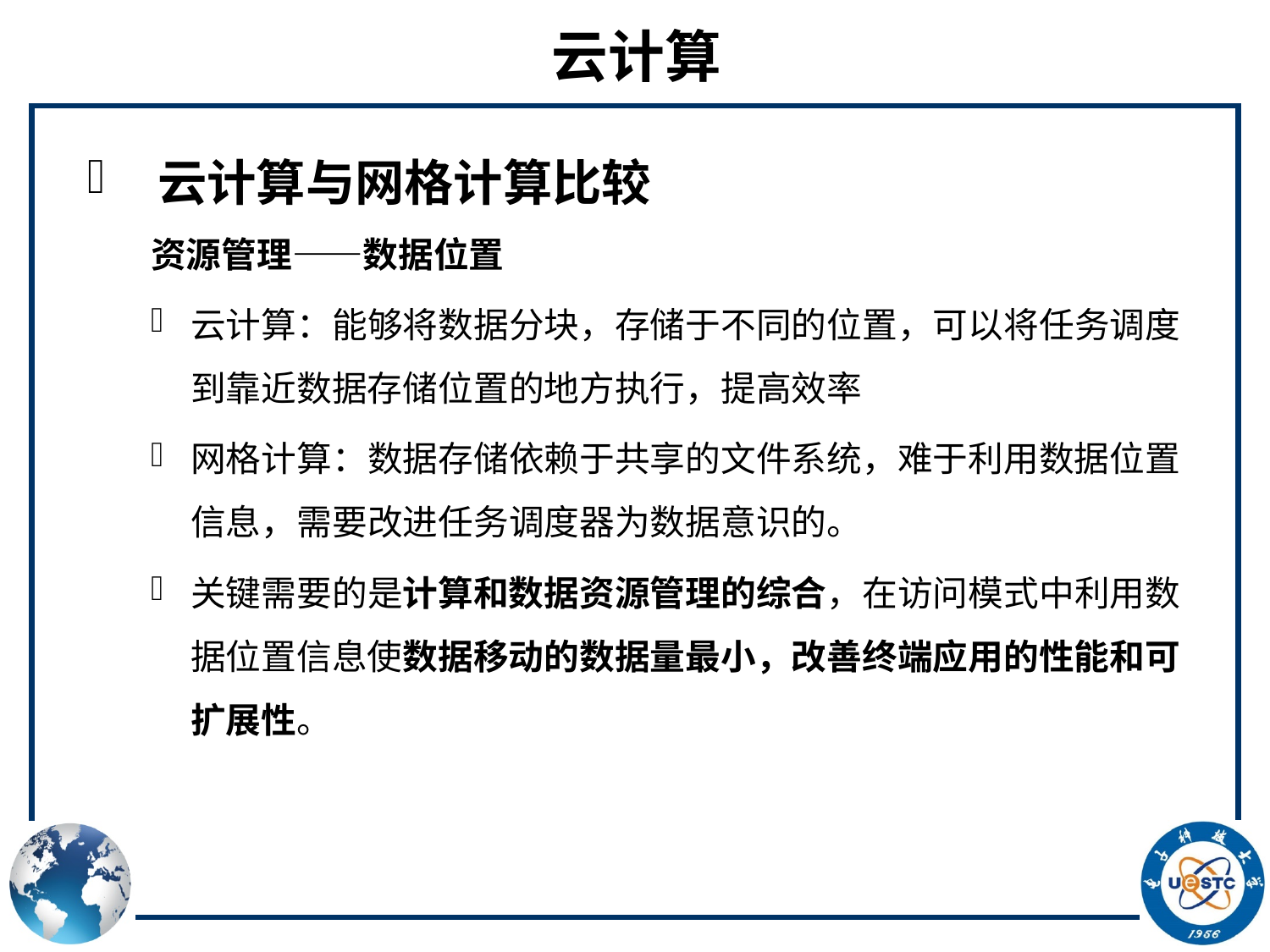

# 云计算
 云计算与网格计算比较
资源管理——数据位置
云计算：能够将数据分块，存储于不同的位置，可以将任务调度到靠近数据存储位置的地方执行，提高效率
网格计算：数据存储依赖于共享的文件系统，难于利用数据位置信息，需要改进任务调度器为数据意识的。
关键需要的是计算和数据资源管理的综合，在访问模式中利用数据位置信息使数据移动的数据量最小，改善终端应用的性能和可扩展性。